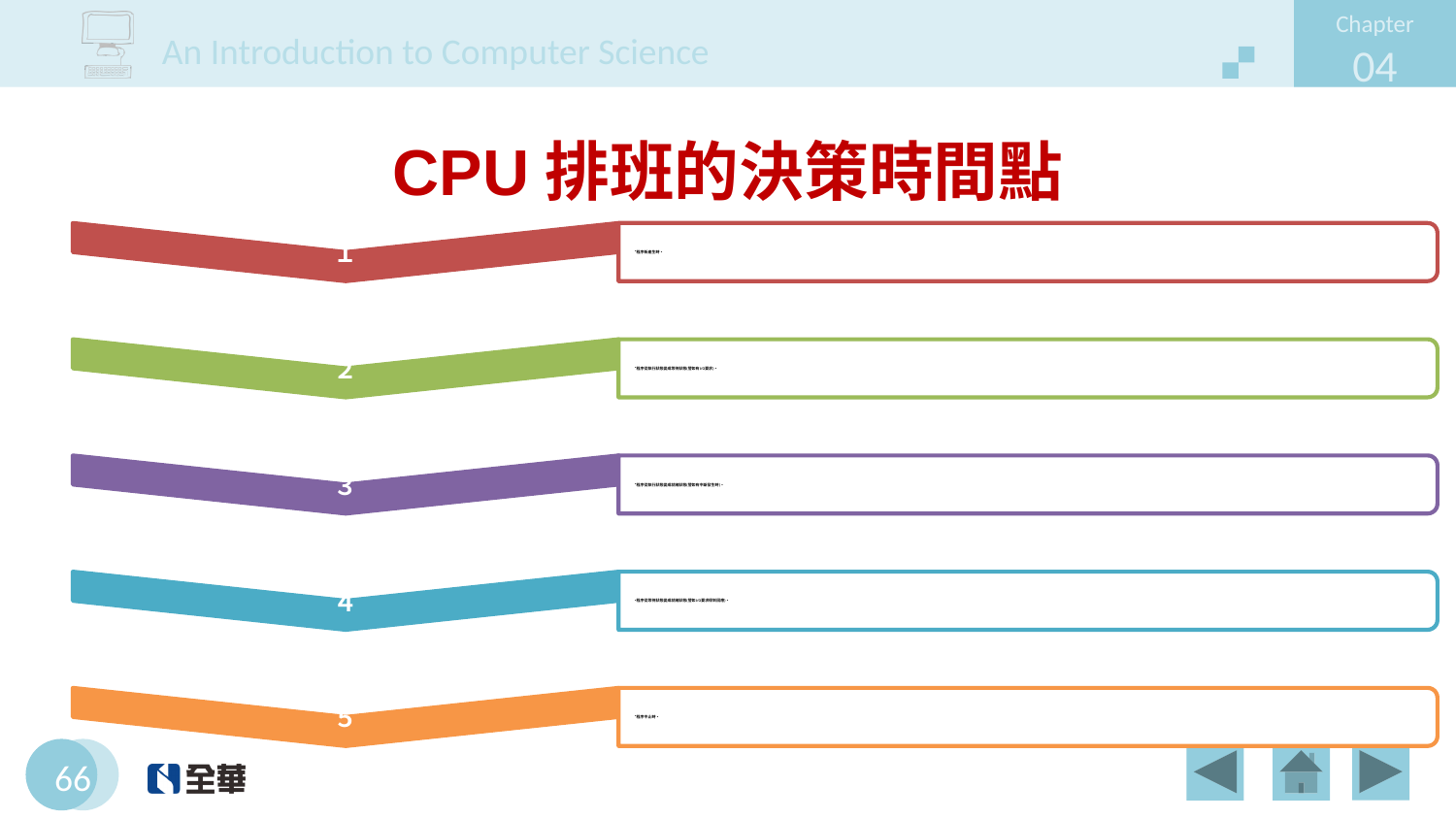

# CPU排班的決策時間點
１
２
３
４
５
程序新產生時。
程序從執行狀態變成等待狀態(譬如有I/O要求)。
程序從執行狀態變成就緒狀態(譬如有中斷發生時)。
程序從等待狀態變成就緒狀態(譬如I/O要求得到回應)。
程序中止時。